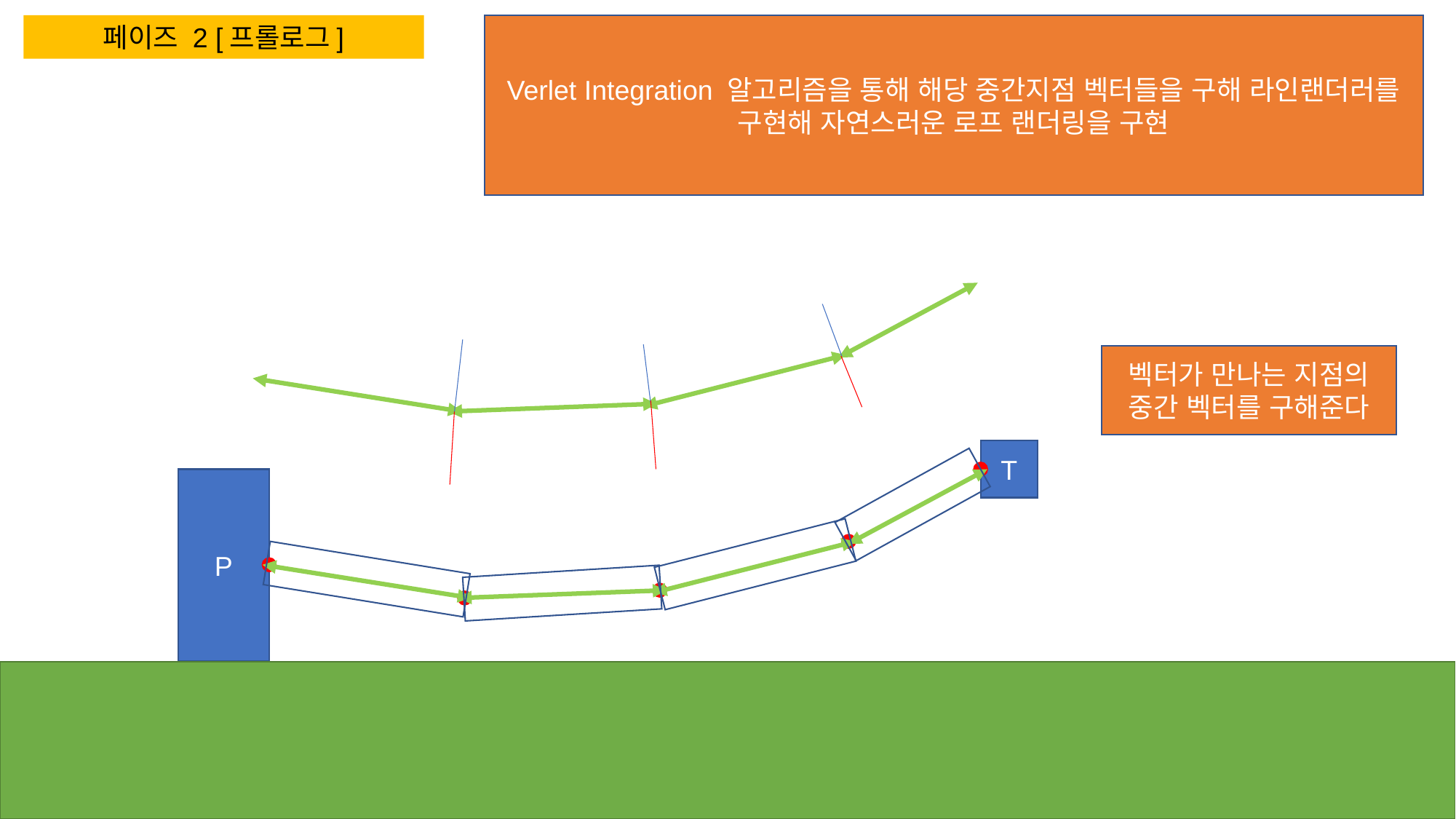

페이즈 2 [프롤로그]

Verlet Integration 알고리즘을 통해 해당 중간지점 벡터들을 구해 라인랜더러를 구현해 자연스러운 로프 랜더링을 구현

벡터가 만나는 지점의 중간 벡터를 구해준다
T

P